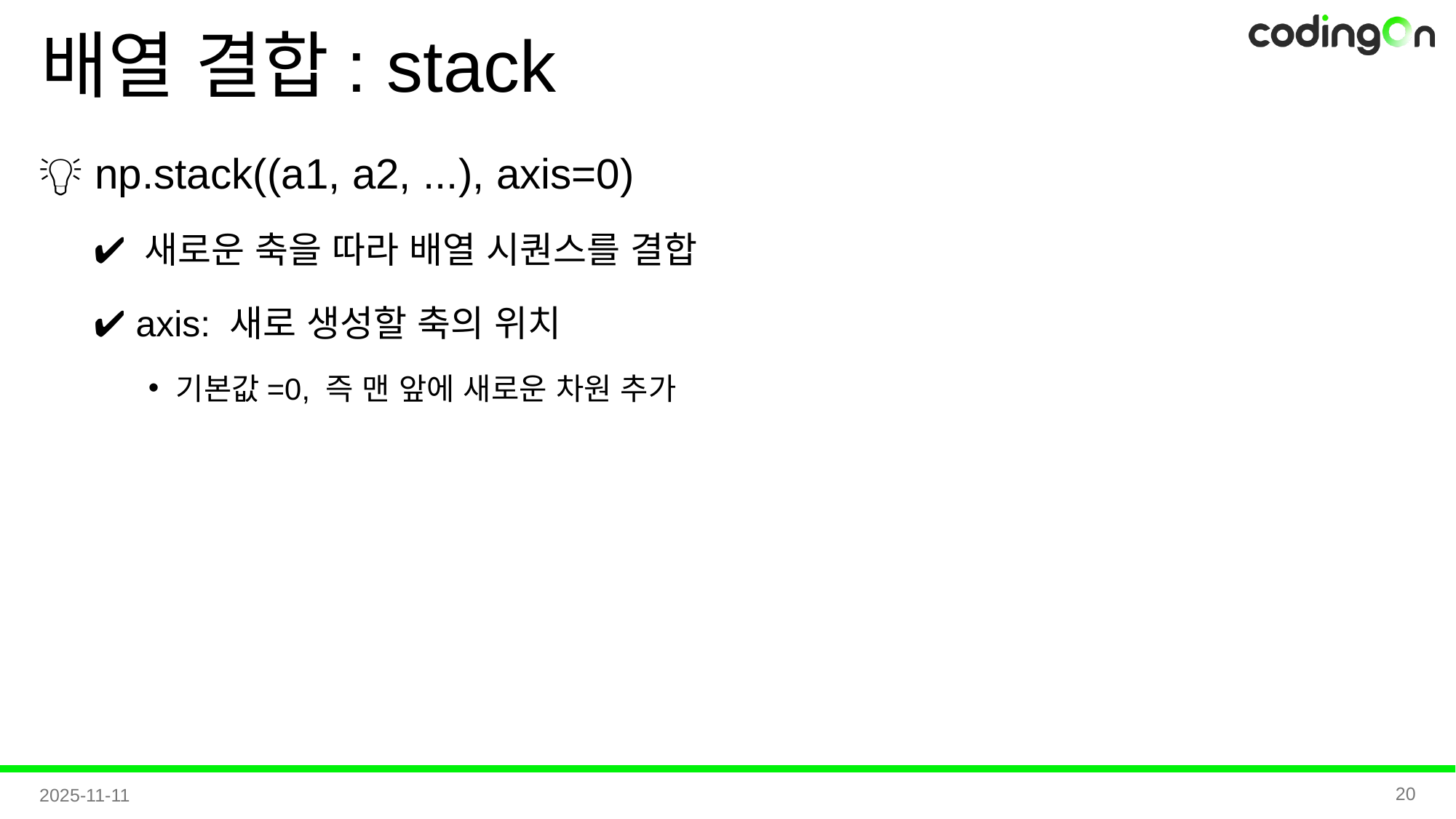

# 배열 결합: stack
💡 np.stack((a1, a2, ...), axis=0)
✔️ 새로운 축을 따라 배열 시퀀스를 결합
✔️ axis: 새로 생성할 축의 위치
기본값=0, 즉 맨 앞에 새로운 차원 추가
20
2025-11-11